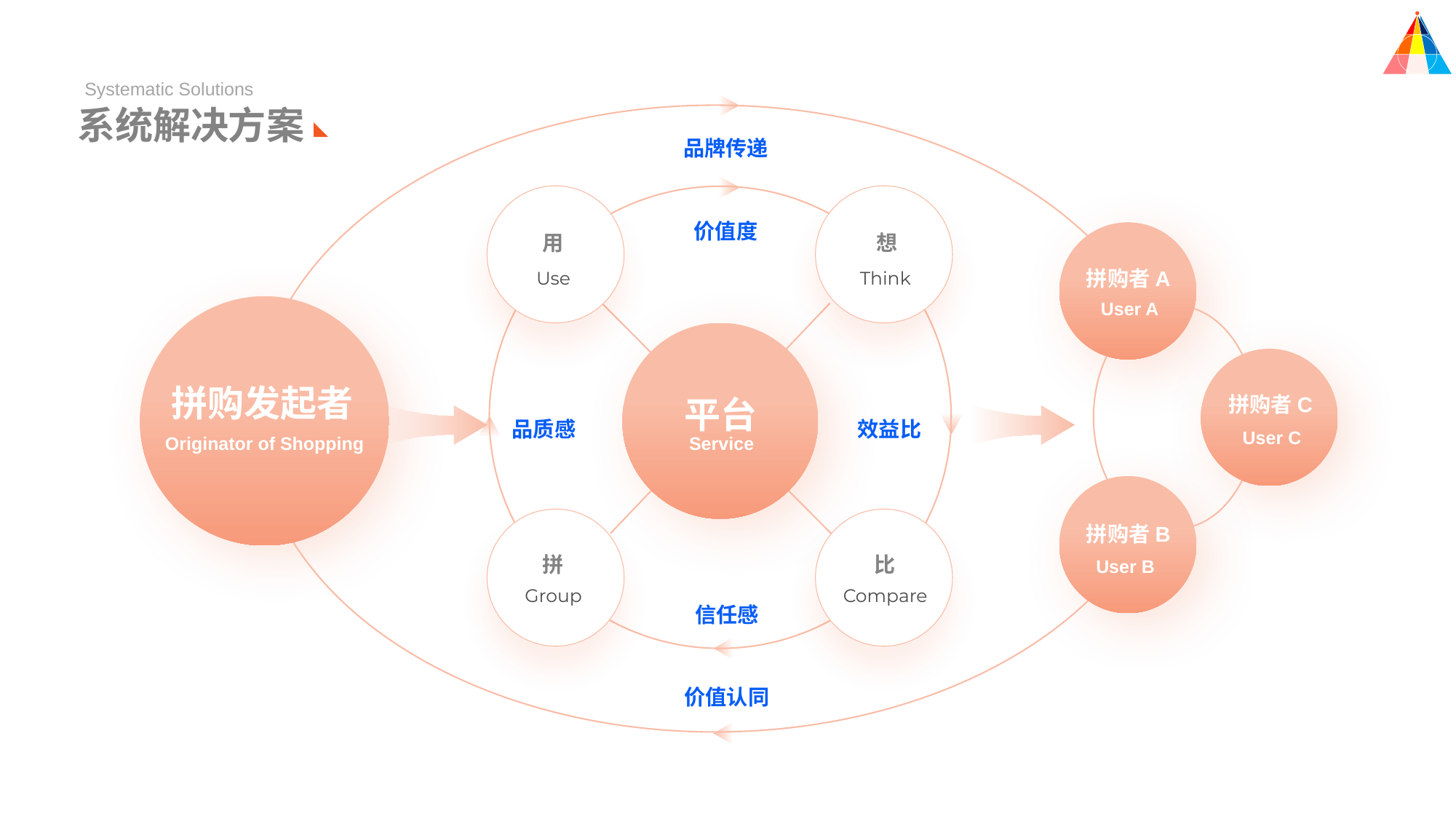

Systematic Solutions

系统解决方案

品牌传递

价值度
用
想

拼购者A
Use
Think
User A

拼购发起者
平台
拼购者C
品质感
效益比

User C

Originator of Shopping
Service

拼购者B

拼
比
User B
Group
Compare
信任感

价值认同